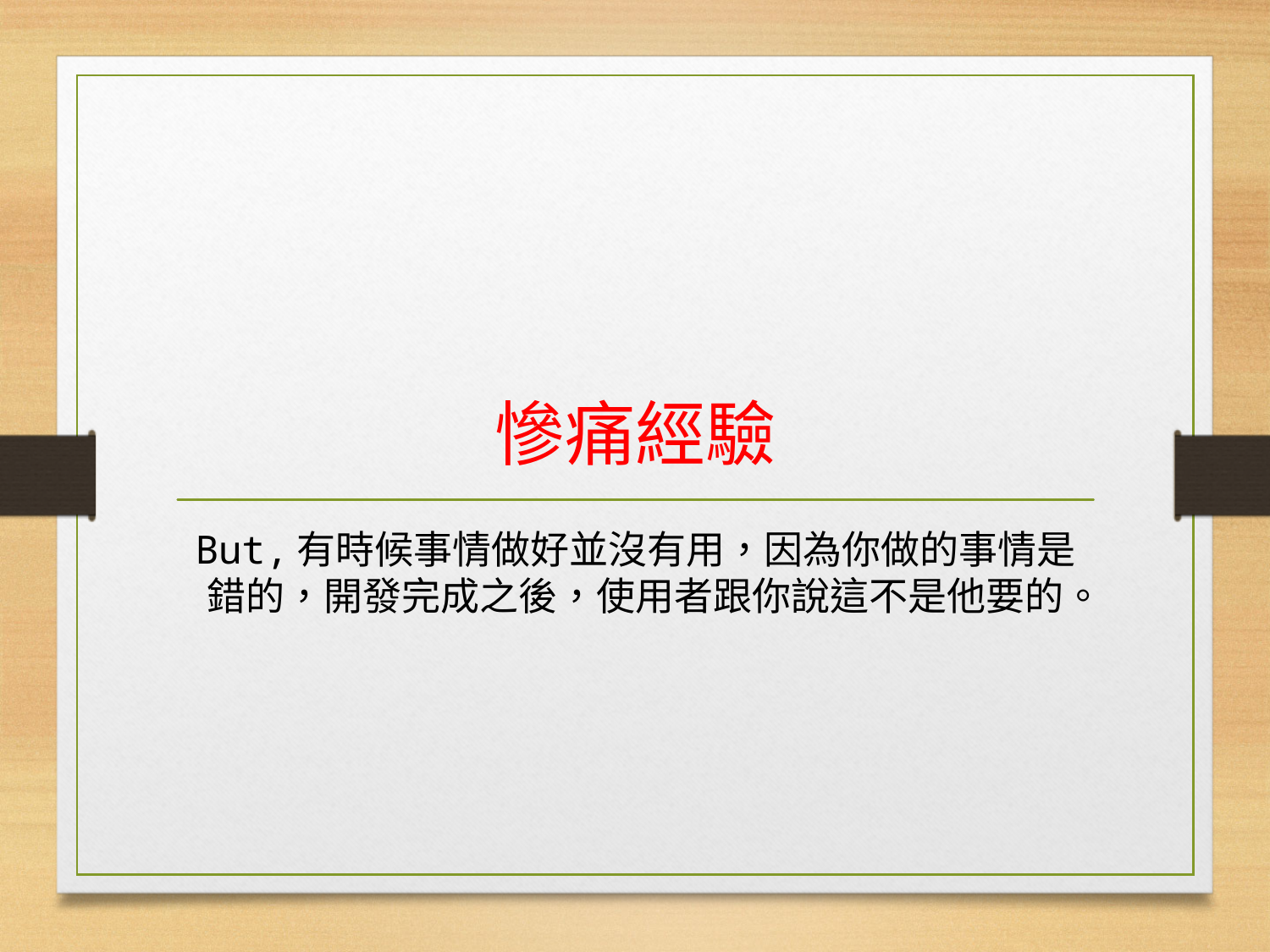

# 慘痛經驗
But,有時候事情做好並沒有用，因為你做的事情是錯的，開發完成之後，使用者跟你說這不是他要的。